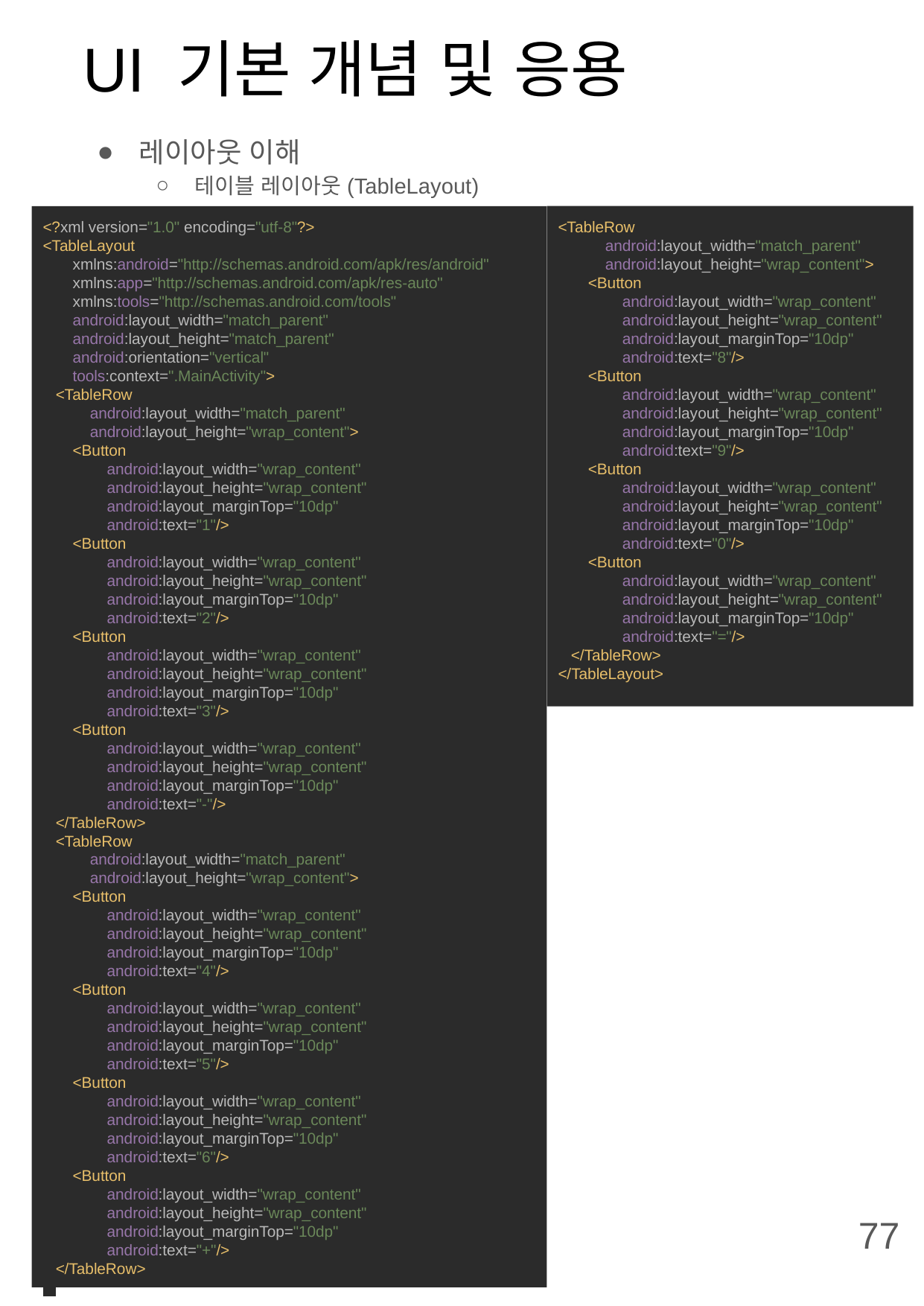

# UI 기본 개념 및 응용
레이아웃 이해
테이블 레이아웃(TableLayout)

<?xml version="1.0" encoding="utf-8"?>
<TableLayout
       xmlns:android="http://schemas.android.com/apk/res/android"
       xmlns:app="http://schemas.android.com/apk/res-auto"
       xmlns:tools="http://schemas.android.com/tools"
       android:layout_width="match_parent"
       android:layout_height="match_parent"
       android:orientation="vertical"
       tools:context=".MainActivity">
   <TableRow
           android:layout_width="match_parent"
           android:layout_height="wrap_content">
       <Button
               android:layout_width="wrap_content"
               android:layout_height="wrap_content"
               android:layout_marginTop="10dp"
               android:text="1"/>
       <Button
               android:layout_width="wrap_content"
               android:layout_height="wrap_content"
               android:layout_marginTop="10dp"
               android:text="2"/>
       <Button
               android:layout_width="wrap_content"
               android:layout_height="wrap_content"
               android:layout_marginTop="10dp"
               android:text="3"/>
       <Button
               android:layout_width="wrap_content"
               android:layout_height="wrap_content"
               android:layout_marginTop="10dp"
               android:text="-"/>
   </TableRow>
   <TableRow
           android:layout_width="match_parent"
           android:layout_height="wrap_content">
       <Button
               android:layout_width="wrap_content"
               android:layout_height="wrap_content"
               android:layout_marginTop="10dp"
               android:text="4"/>
       <Button
               android:layout_width="wrap_content"
               android:layout_height="wrap_content"
               android:layout_marginTop="10dp"
               android:text="5"/>
       <Button
               android:layout_width="wrap_content"
               android:layout_height="wrap_content"
               android:layout_marginTop="10dp"
               android:text="6"/>
       <Button
               android:layout_width="wrap_content"
               android:layout_height="wrap_content"
               android:layout_marginTop="10dp"
               android:text="+"/>
   </TableRow>

<TableRow
           android:layout_width="match_parent"
           android:layout_height="wrap_content">
       <Button
               android:layout_width="wrap_content"
               android:layout_height="wrap_content"
               android:layout_marginTop="10dp"
               android:text="8"/>
       <Button
               android:layout_width="wrap_content"
               android:layout_height="wrap_content"
               android:layout_marginTop="10dp"
               android:text="9"/>
       <Button
               android:layout_width="wrap_content"
               android:layout_height="wrap_content"
               android:layout_marginTop="10dp"
               android:text="0"/>
       <Button
               android:layout_width="wrap_content"
               android:layout_height="wrap_content"
               android:layout_marginTop="10dp"
               android:text="="/>
   </TableRow>
</TableLayout>
77